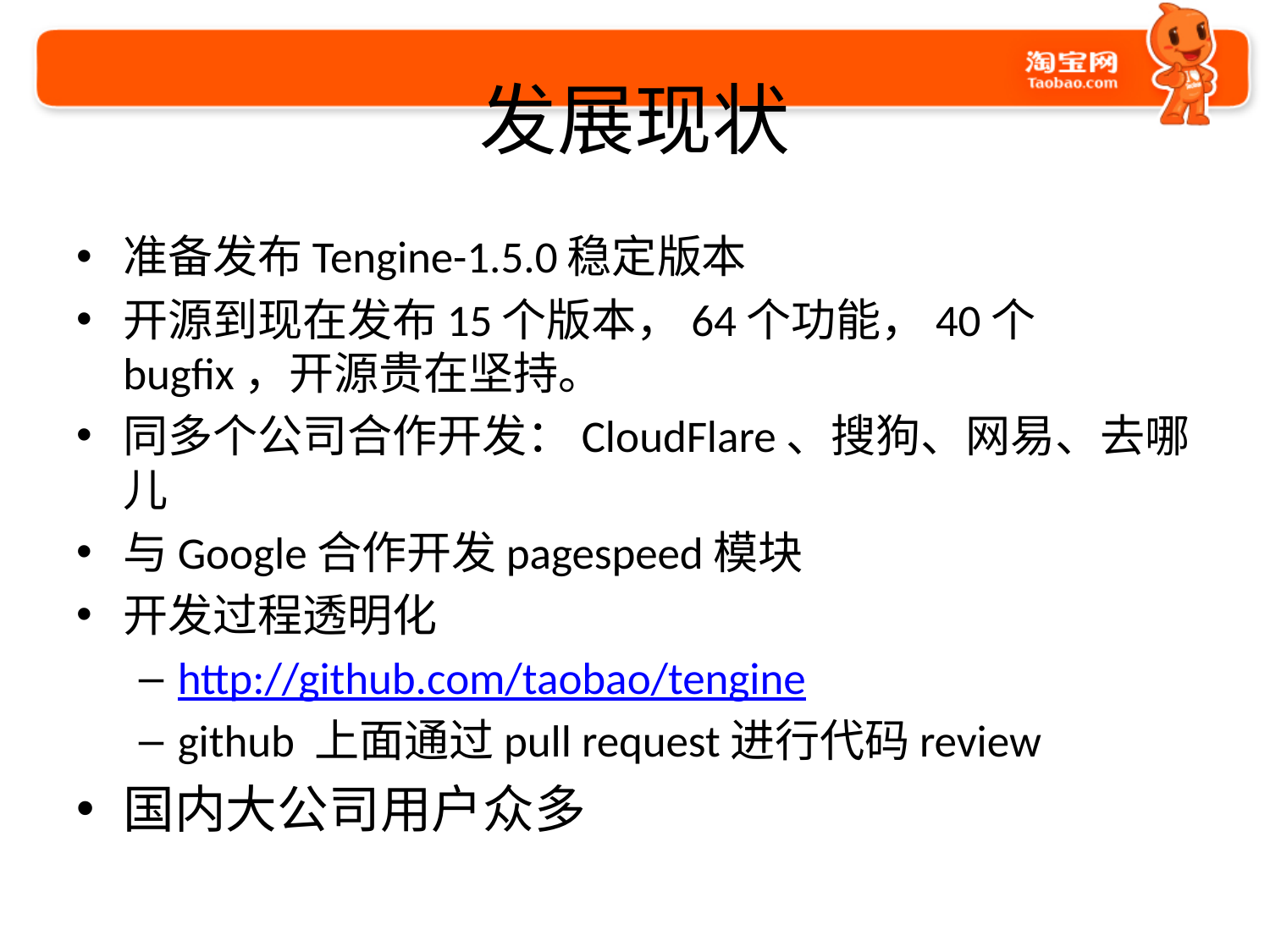

# 发展现状
准备发布Tengine-1.5.0稳定版本
开源到现在发布15个版本，64个功能，40个bugfix，开源贵在坚持。
同多个公司合作开发：CloudFlare、搜狗、网易、去哪儿
与Google合作开发pagespeed模块
开发过程透明化
http://github.com/taobao/tengine
github 上面通过pull request进行代码review
国内大公司用户众多